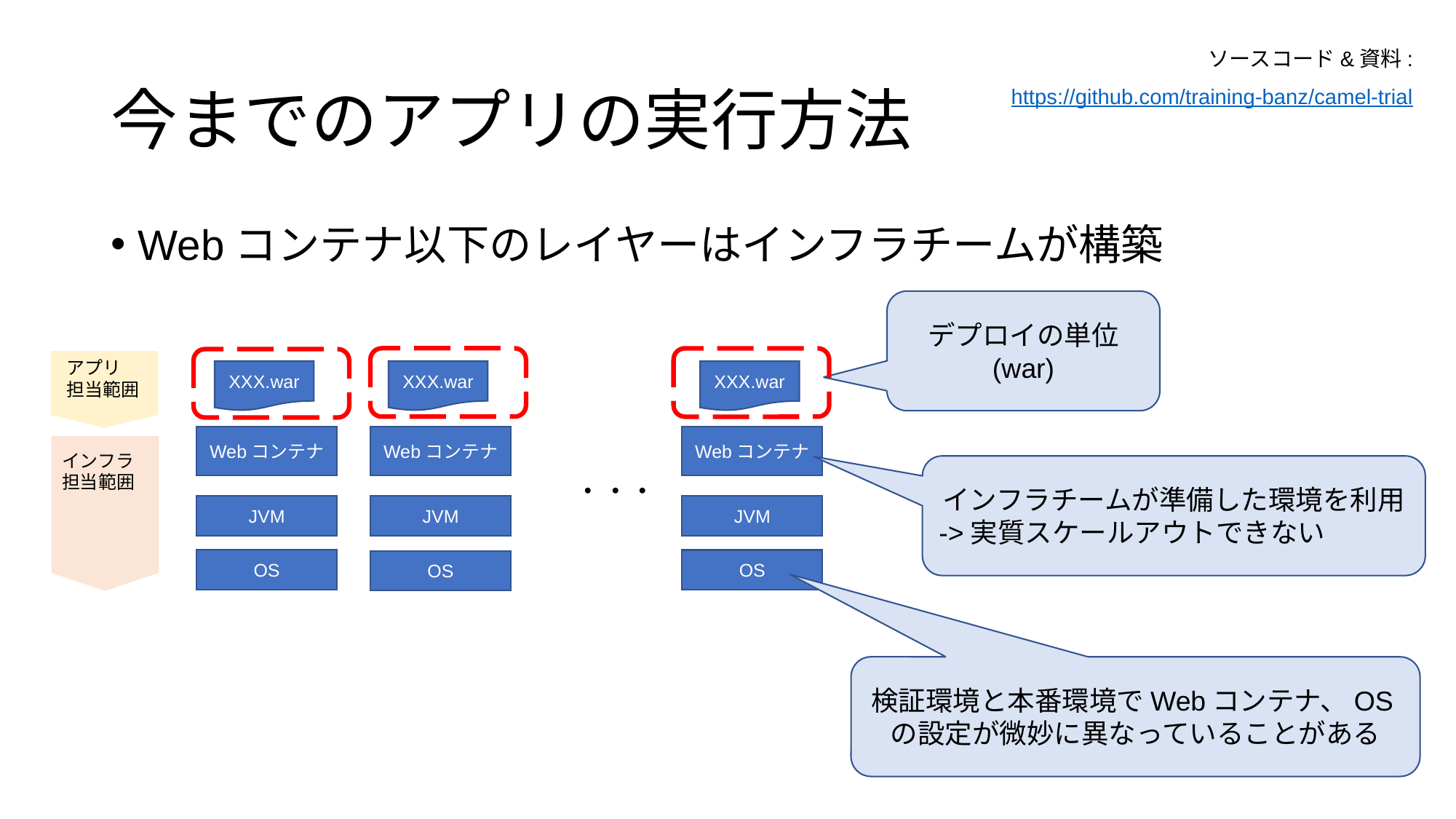

ソースコード&資料:
https://github.com/training-banz/camel-trial

# 今までのアプリの実行方法
Webコンテナ以下のレイヤーはインフラチームが構築
デプロイの単位
(war)

アプリ
担当範囲
XXX.war
XXX.war
XXX.war
Webコンテナ
Webコンテナ
Webコンテナ
インフラ
担当範囲
インフラチームが準備した環境を利用
->実質スケールアウトできない

・・・
JVM
JVM
JVM
OS
OS
OS
検証環境と本番環境でWebコンテナ、OSの設定が微妙に異なっていることがある